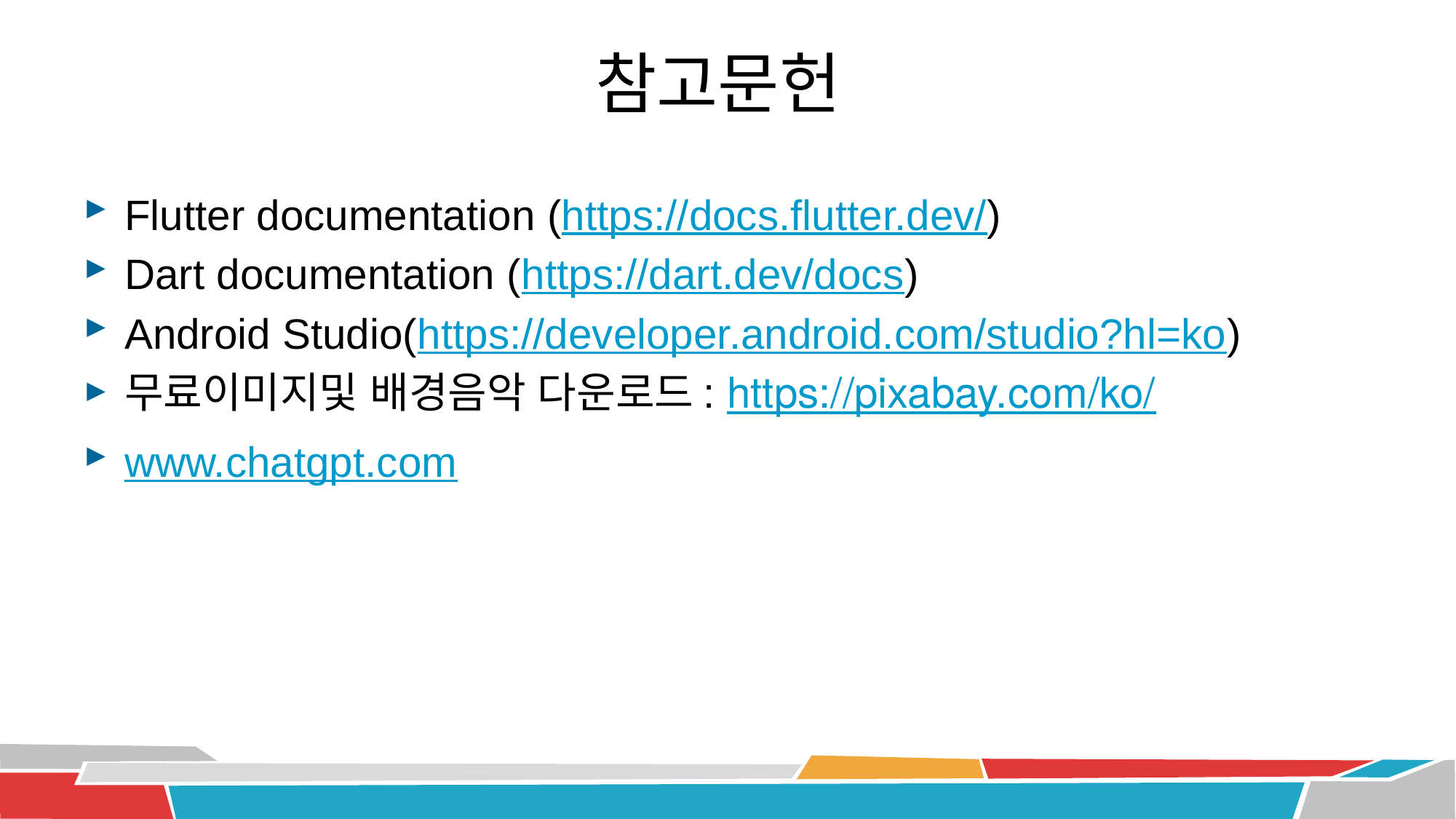

# 참고문헌
Flutter documentation (https://docs.flutter.dev/)
Dart documentation (https://dart.dev/docs)
Android Studio(https://developer.android.com/studio?hl=ko)
무료이미지및 배경음악 다운로드: https://pixabay.com/ko/
www.chatgpt.com